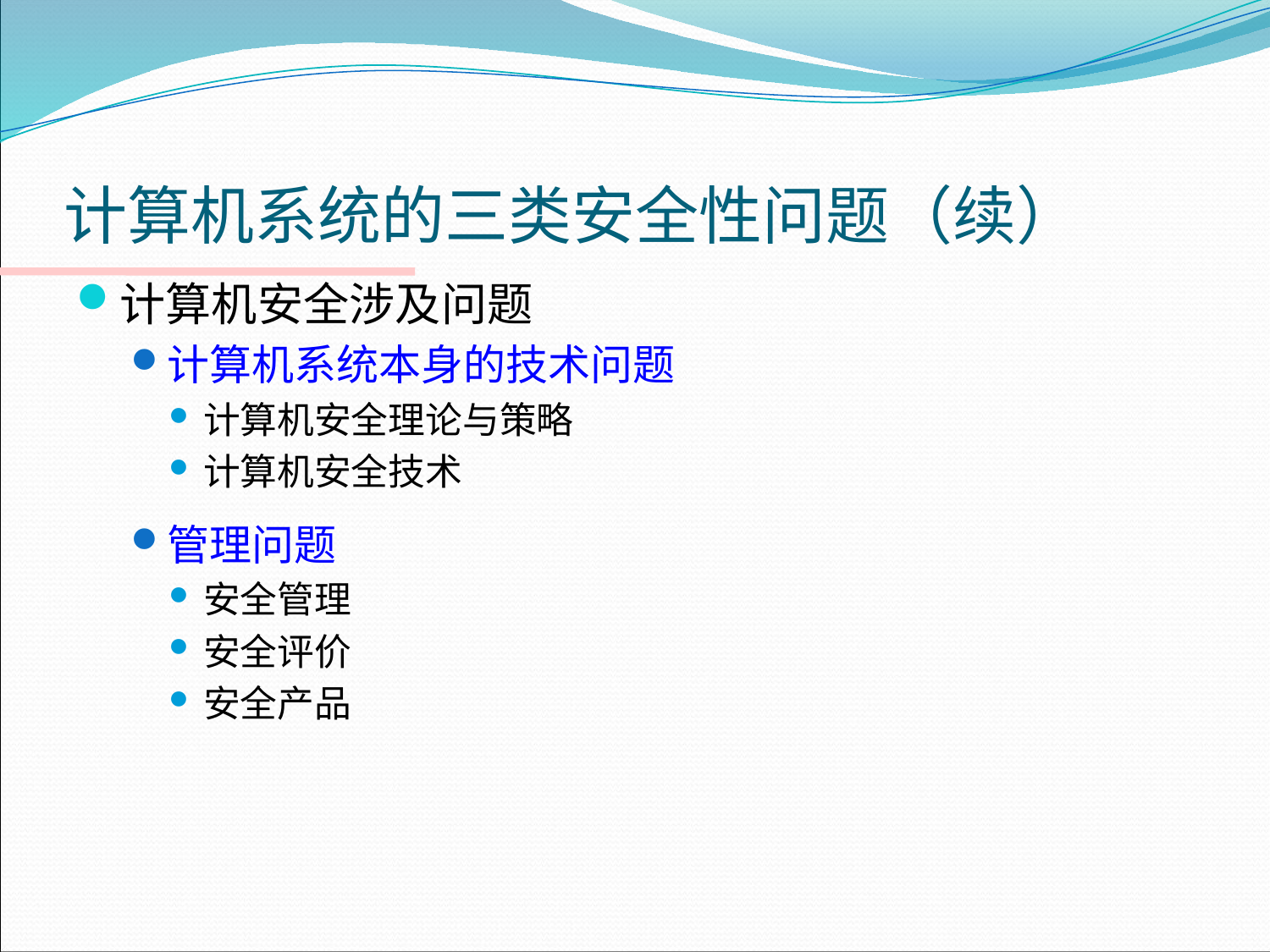

# 计算机系统的三类安全性问题（续）
计算机安全涉及问题
计算机系统本身的技术问题
计算机安全理论与策略
计算机安全技术
管理问题
安全管理
安全评价
安全产品

419